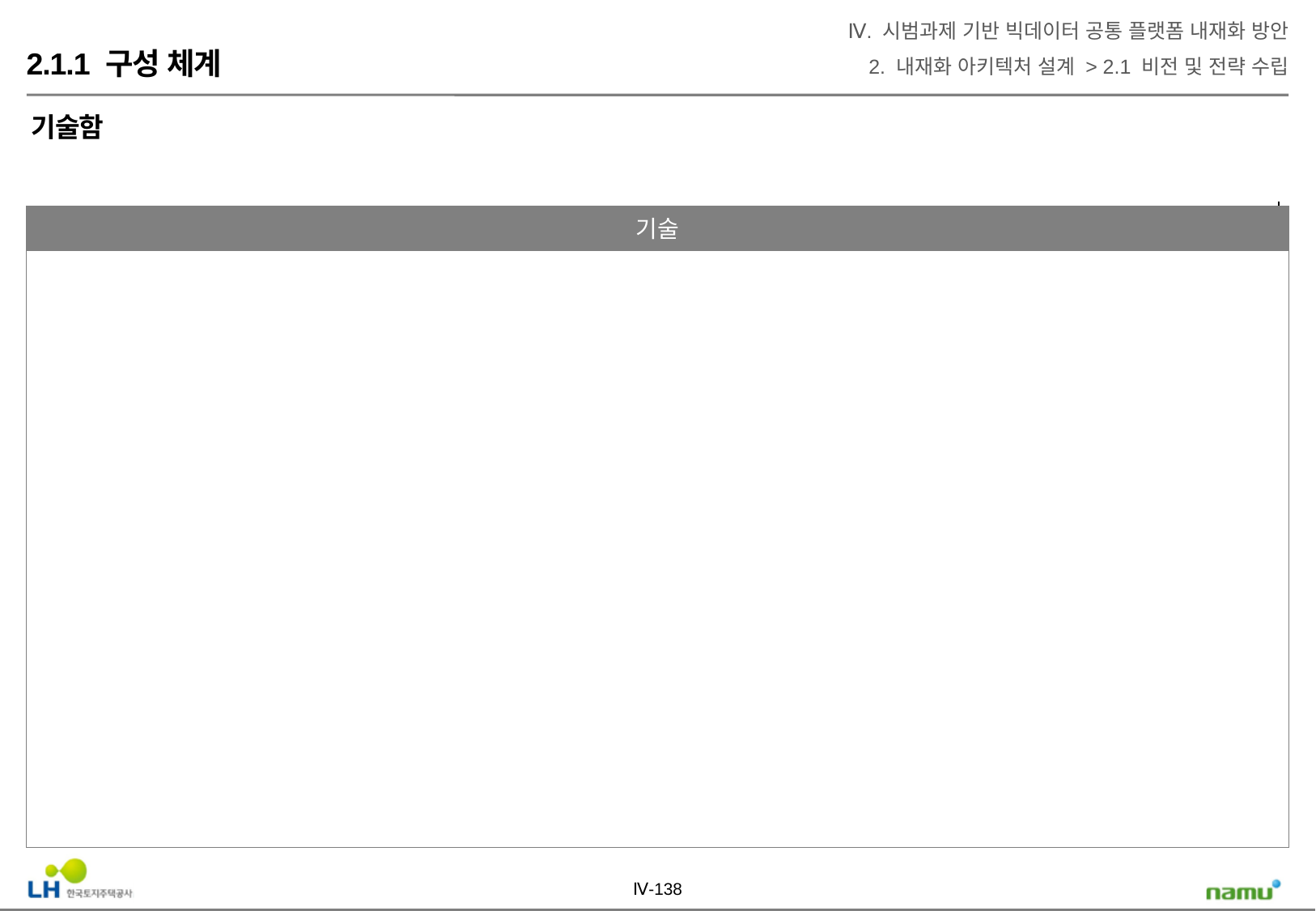

Ⅳ. 시범과제 기반 빅데이터 공통 플랫폼 내재화 방안
2. 내재화 아키텍처 설계 > 2.1 비전 및 전략 수립
2.1.1 구성 체계
기술함
기술